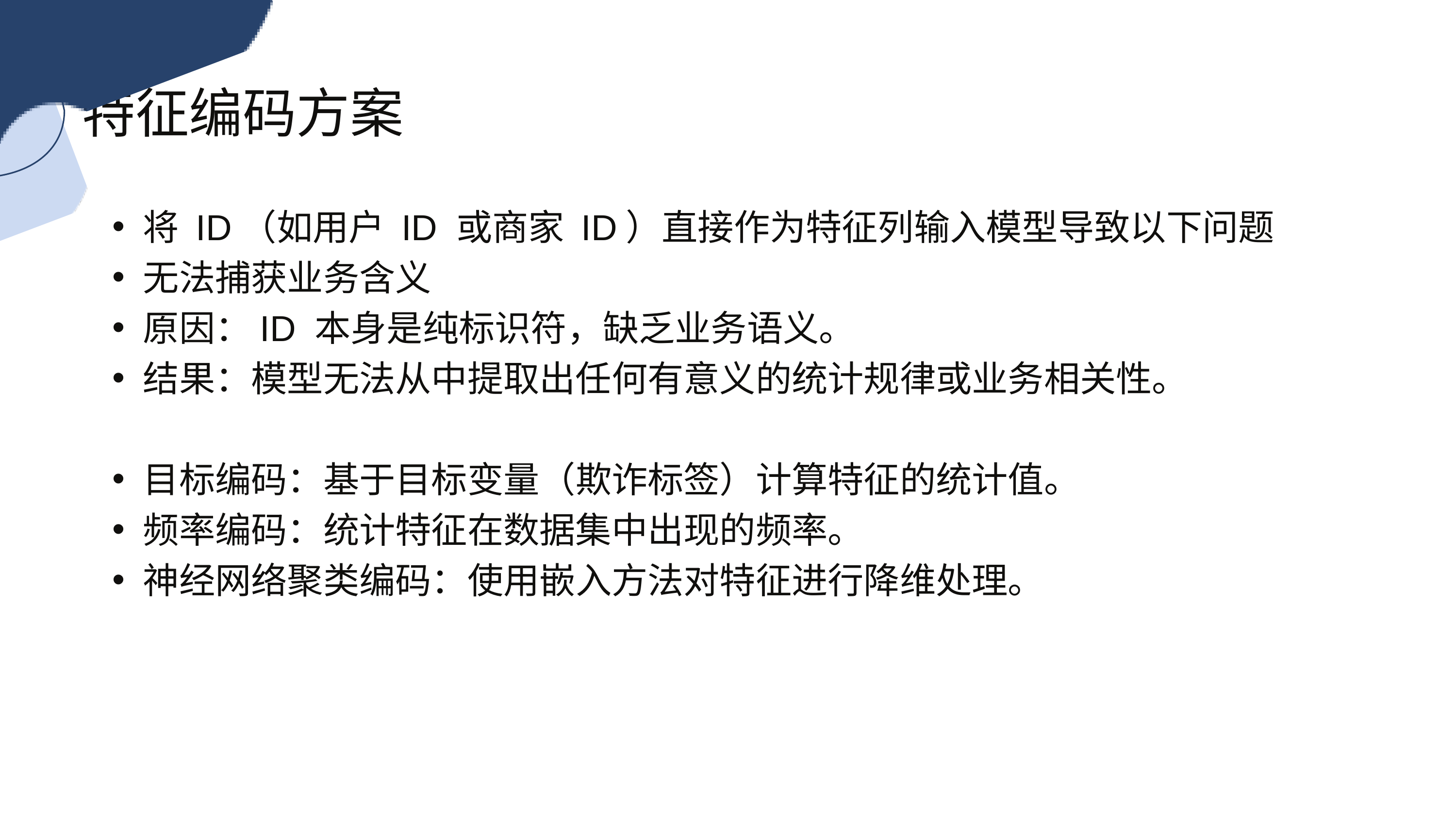

特征编码方案
将 ID（如用户 ID 或商家 ID）直接作为特征列输入模型导致以下问题
无法捕获业务含义
原因：ID 本身是纯标识符，缺乏业务语义。
结果：模型无法从中提取出任何有意义的统计规律或业务相关性。

目标编码：基于目标变量（欺诈标签）计算特征的统计值。
频率编码：统计特征在数据集中出现的频率。
神经网络聚类编码：使用嵌入方法对特征进行降维处理。